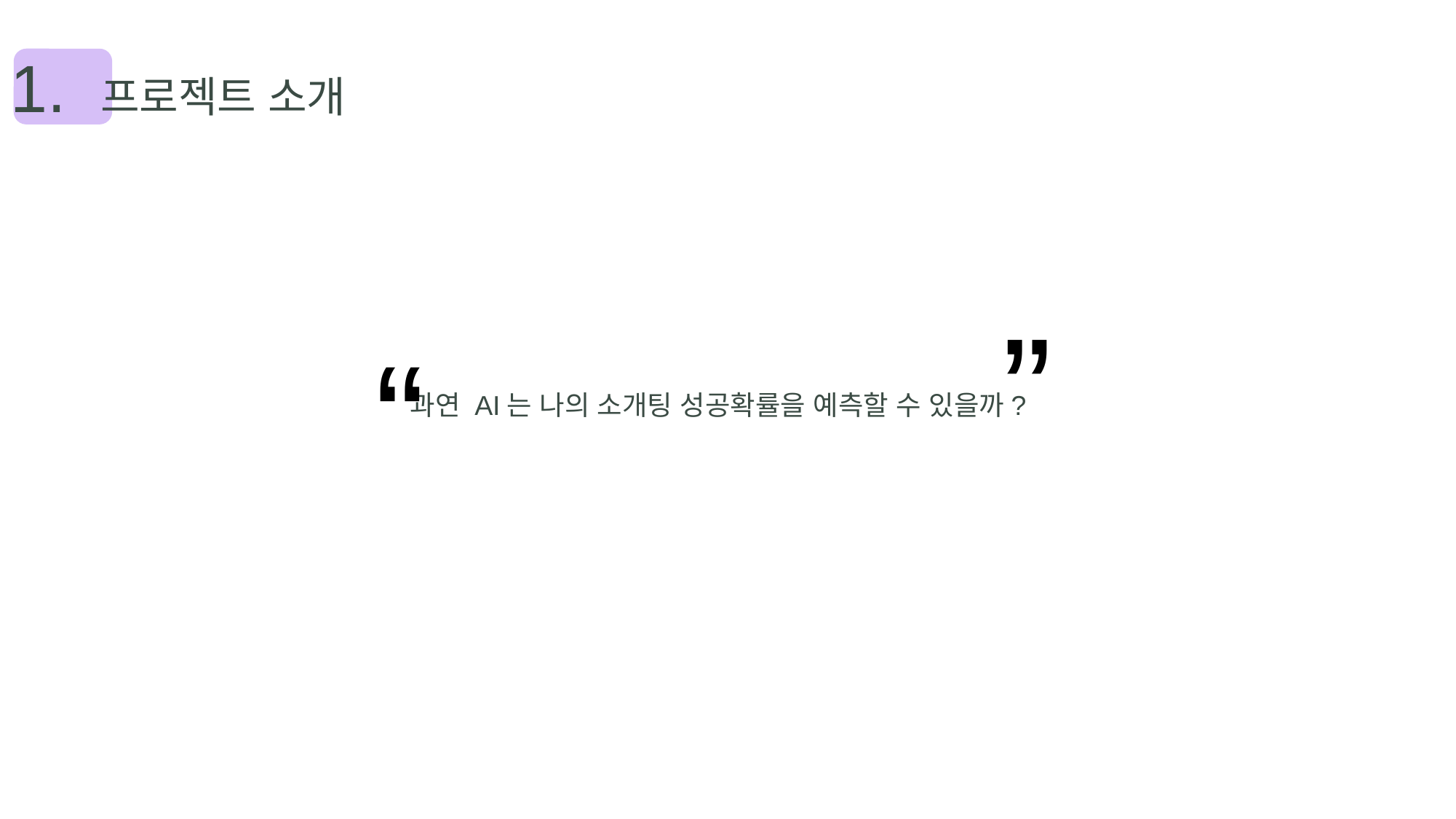

1. 프로젝트 소개

“
“
과연 AI는 나의 소개팅 성공확률을 예측할 수 있을까?